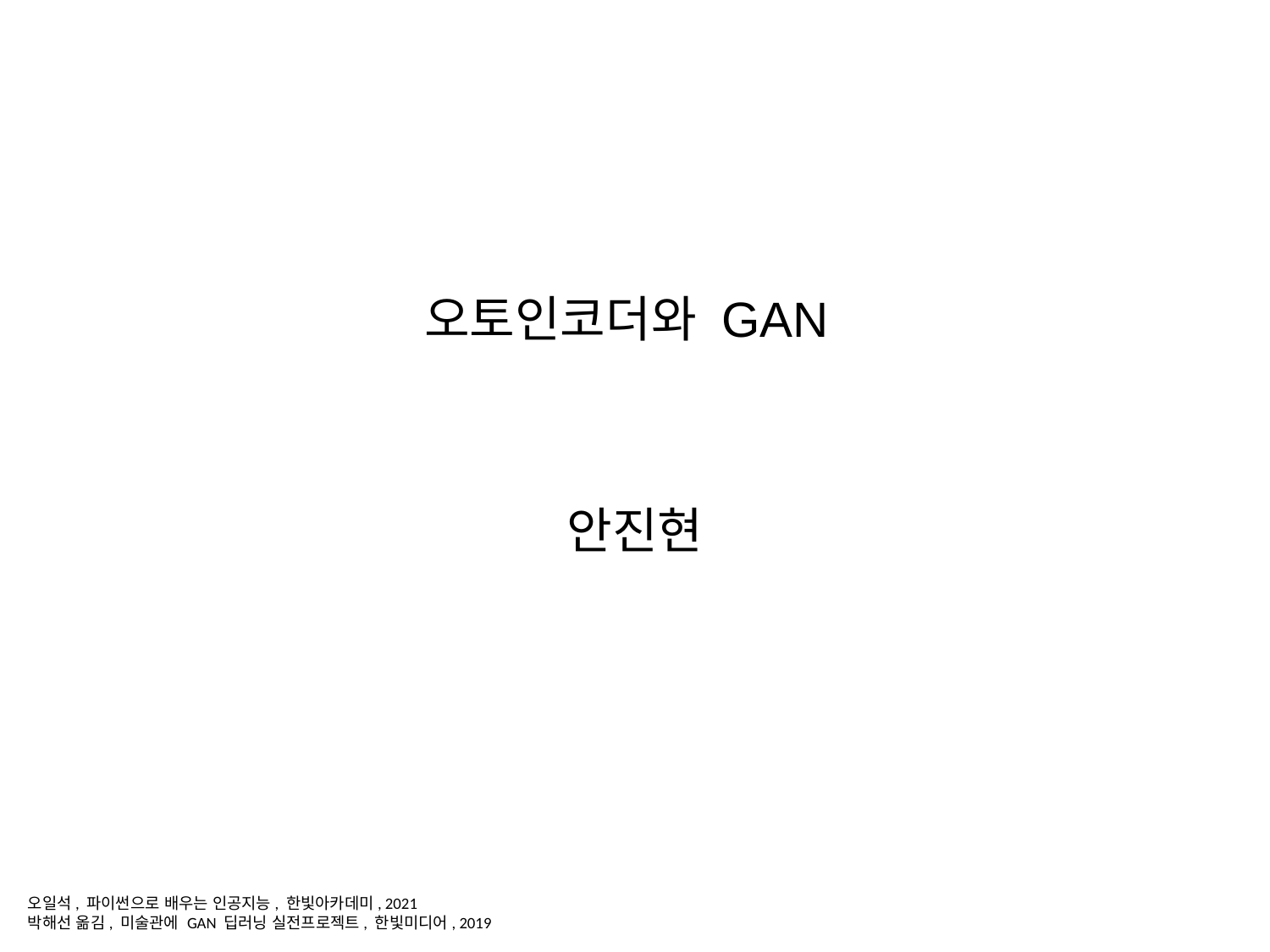

# 오토인코더와 GAN
안진현
오일석, 파이썬으로 배우는 인공지능, 한빛아카데미, 2021
박해선 옮김, 미술관에 GAN 딥러닝 실전프로젝트, 한빛미디어, 2019